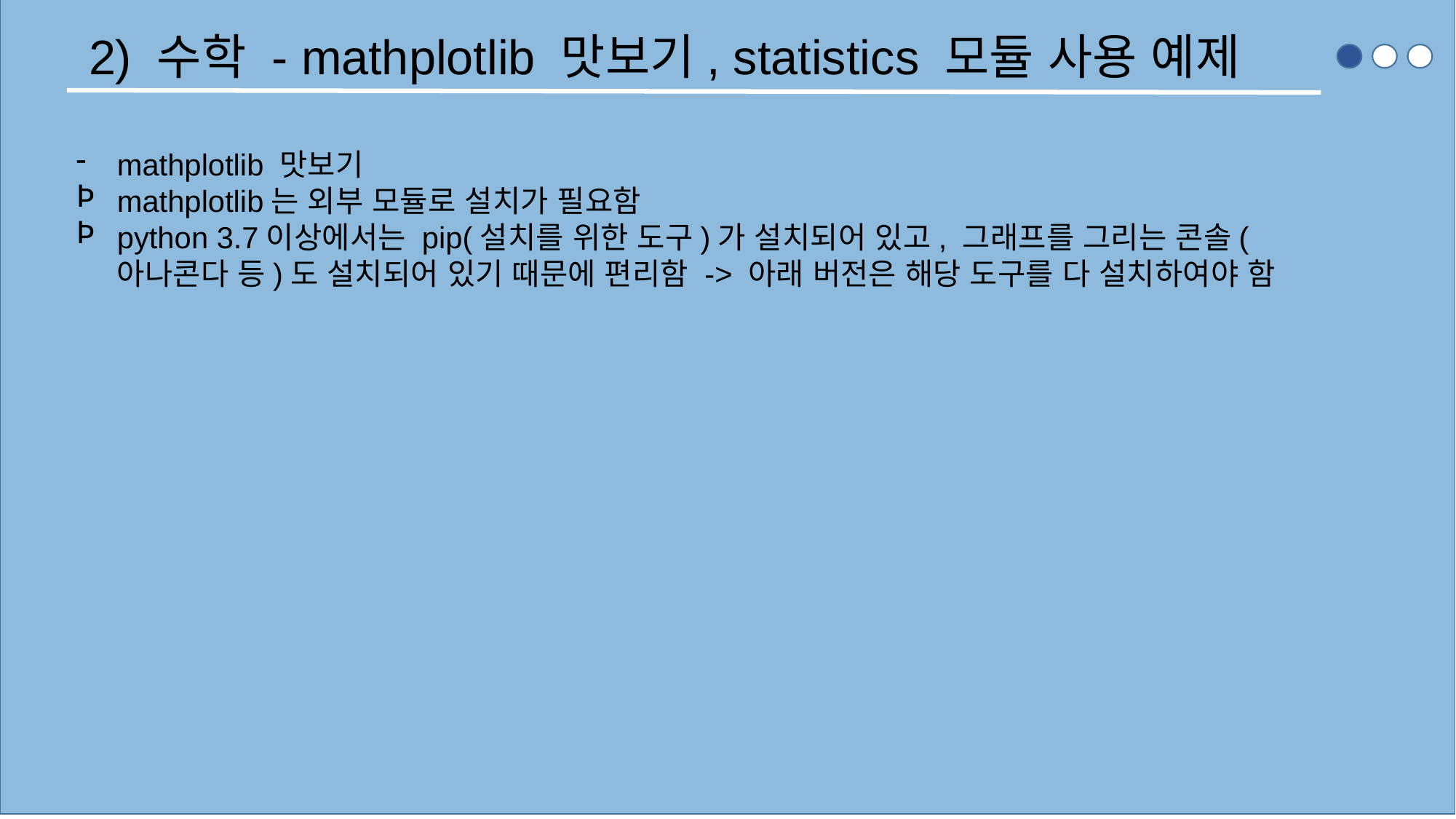

2) 수학 - mathplotlib 맛보기, statistics 모듈 사용 예제

mathplotlib 맛보기
mathplotlib는 외부 모듈로 설치가 필요함
python 3.7이상에서는 pip(설치를 위한 도구)가 설치되어 있고, 그래프를 그리는 콘솔(아나콘다 등)도 설치되어 있기 때문에 편리함 -> 아래 버전은 해당 도구를 다 설치하여야 함